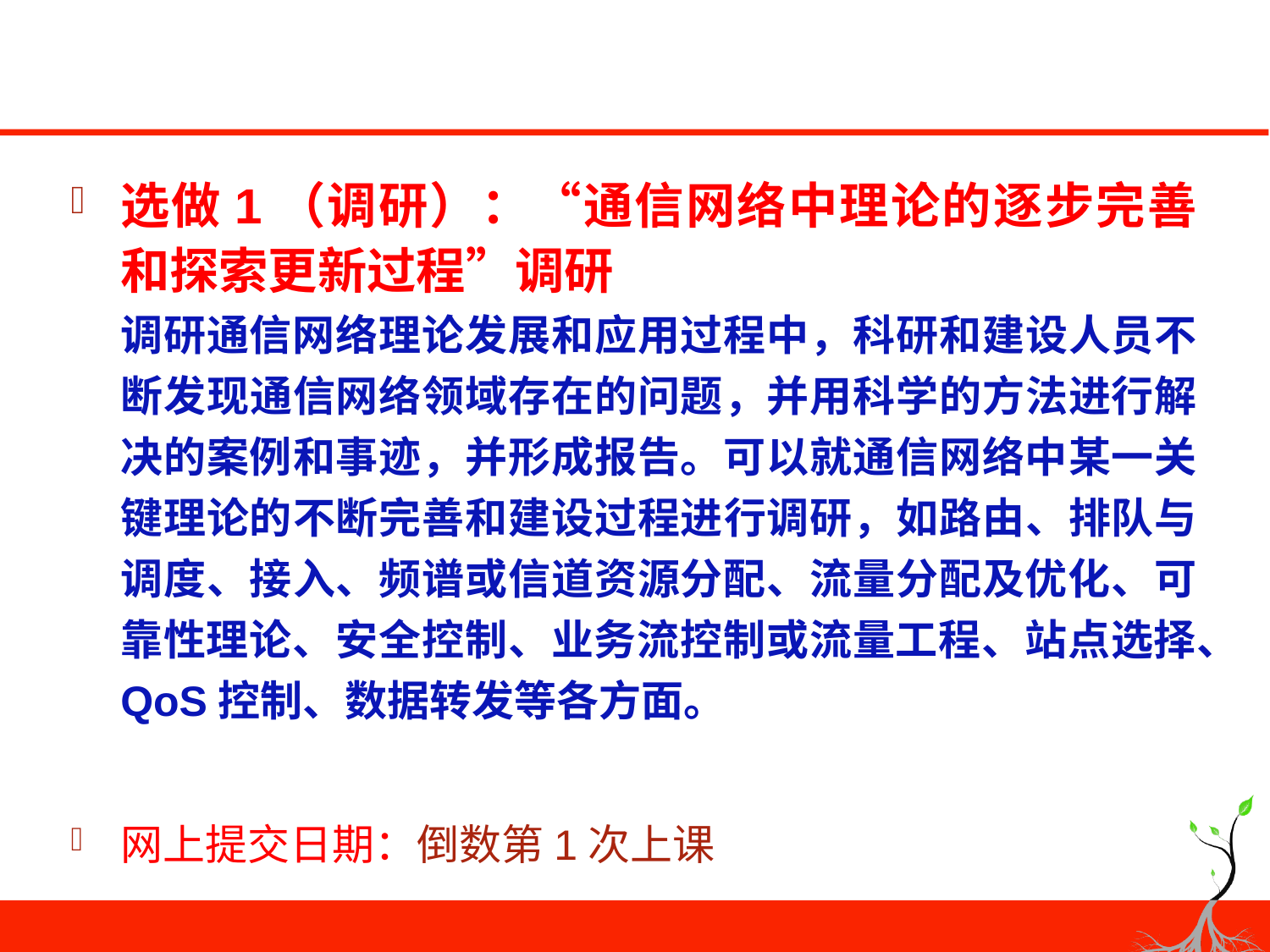

#
选做1（调研）：“通信网络中理论的逐步完善和探索更新过程”调研
调研通信网络理论发展和应用过程中，科研和建设人员不断发现通信网络领域存在的问题，并用科学的方法进行解决的案例和事迹，并形成报告。可以就通信网络中某一关键理论的不断完善和建设过程进行调研，如路由、排队与调度、接入、频谱或信道资源分配、流量分配及优化、可靠性理论、安全控制、业务流控制或流量工程、站点选择、QoS控制、数据转发等各方面。

网上提交日期：倒数第1次上课